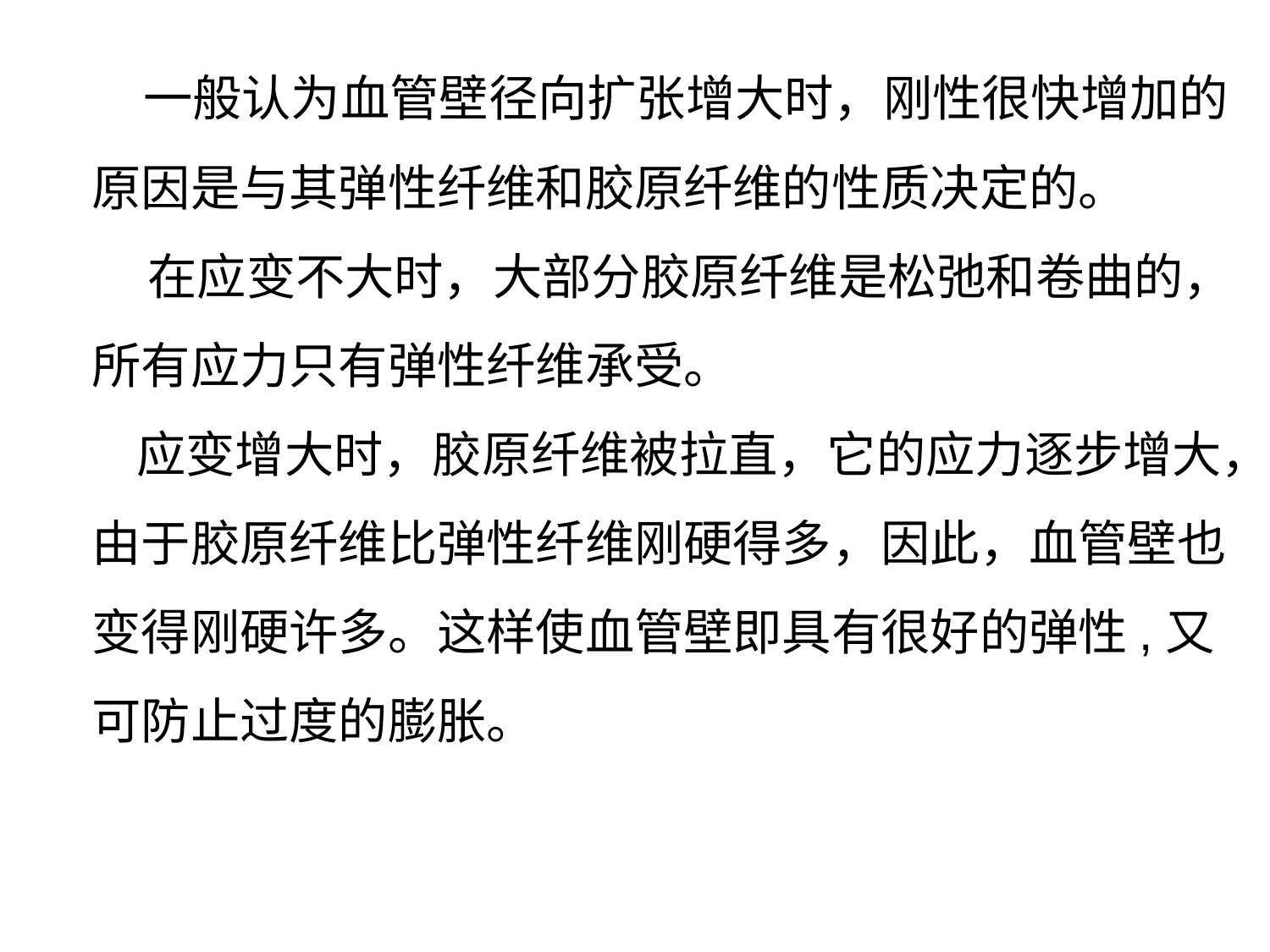

一般认为血管壁径向扩张增大时，刚性很快增加的原因是与其弹性纤维和胶原纤维的性质决定的。
    在应变不大时，大部分胶原纤维是松弛和卷曲的，所有应力只有弹性纤维承受。
   应变增大时，胶原纤维被拉直，它的应力逐步增大，由于胶原纤维比弹性纤维刚硬得多，因此，血管壁也变得刚硬许多。这样使血管壁即具有很好的弹性,又可防止过度的膨胀。